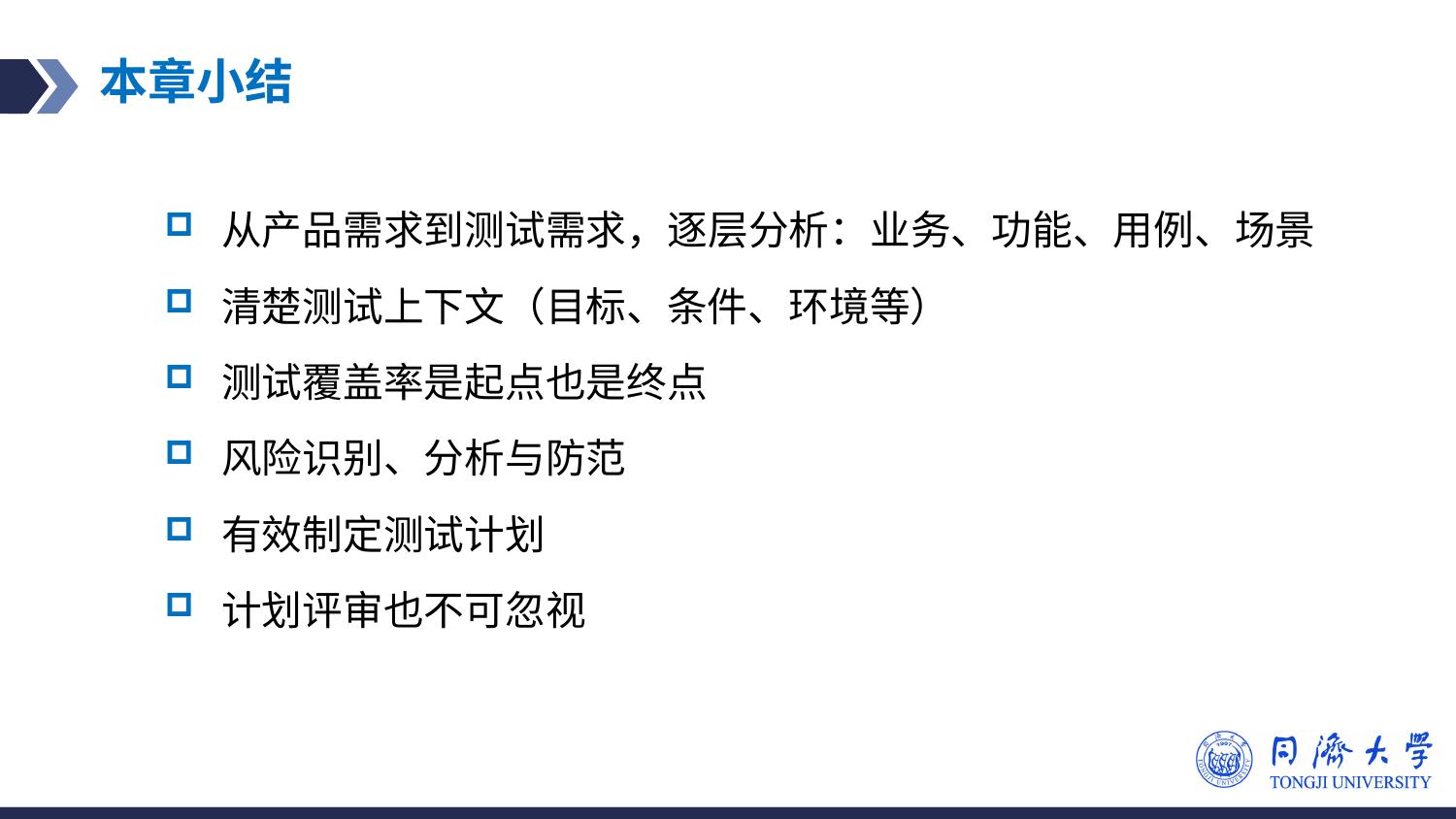

# 本章小结
从产品需求到测试需求，逐层分析：业务、功能、用例、场景
清楚测试上下文（目标、条件、环境等）
测试覆盖率是起点也是终点
风险识别、分析与防范
有效制定测试计划
计划评审也不可忽视